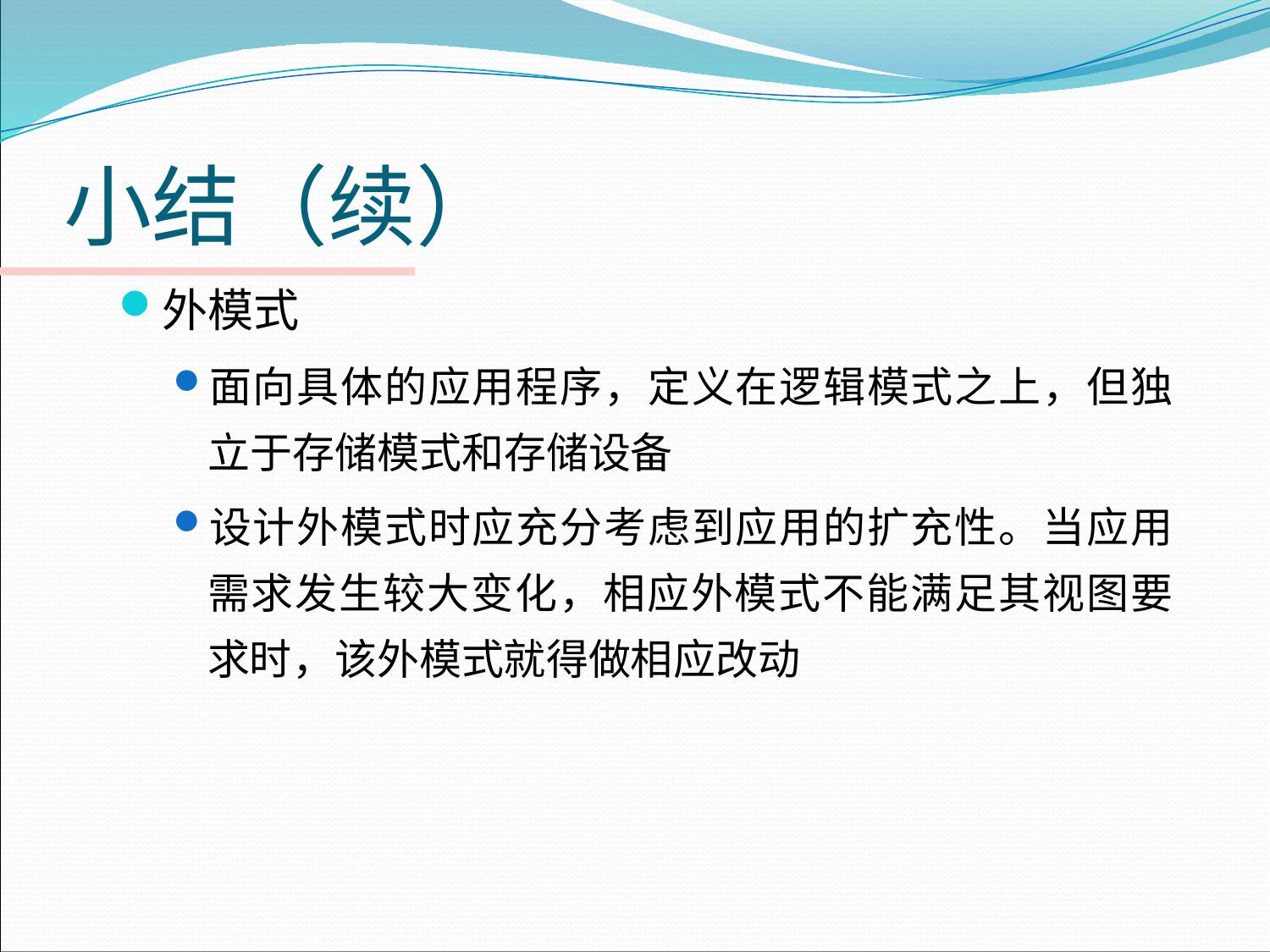

# 小结（续）
外模式
面向具体的应用程序，定义在逻辑模式之上，但独立于存储模式和存储设备
设计外模式时应充分考虑到应用的扩充性。当应用需求发生较大变化，相应外模式不能满足其视图要求时，该外模式就得做相应改动
86